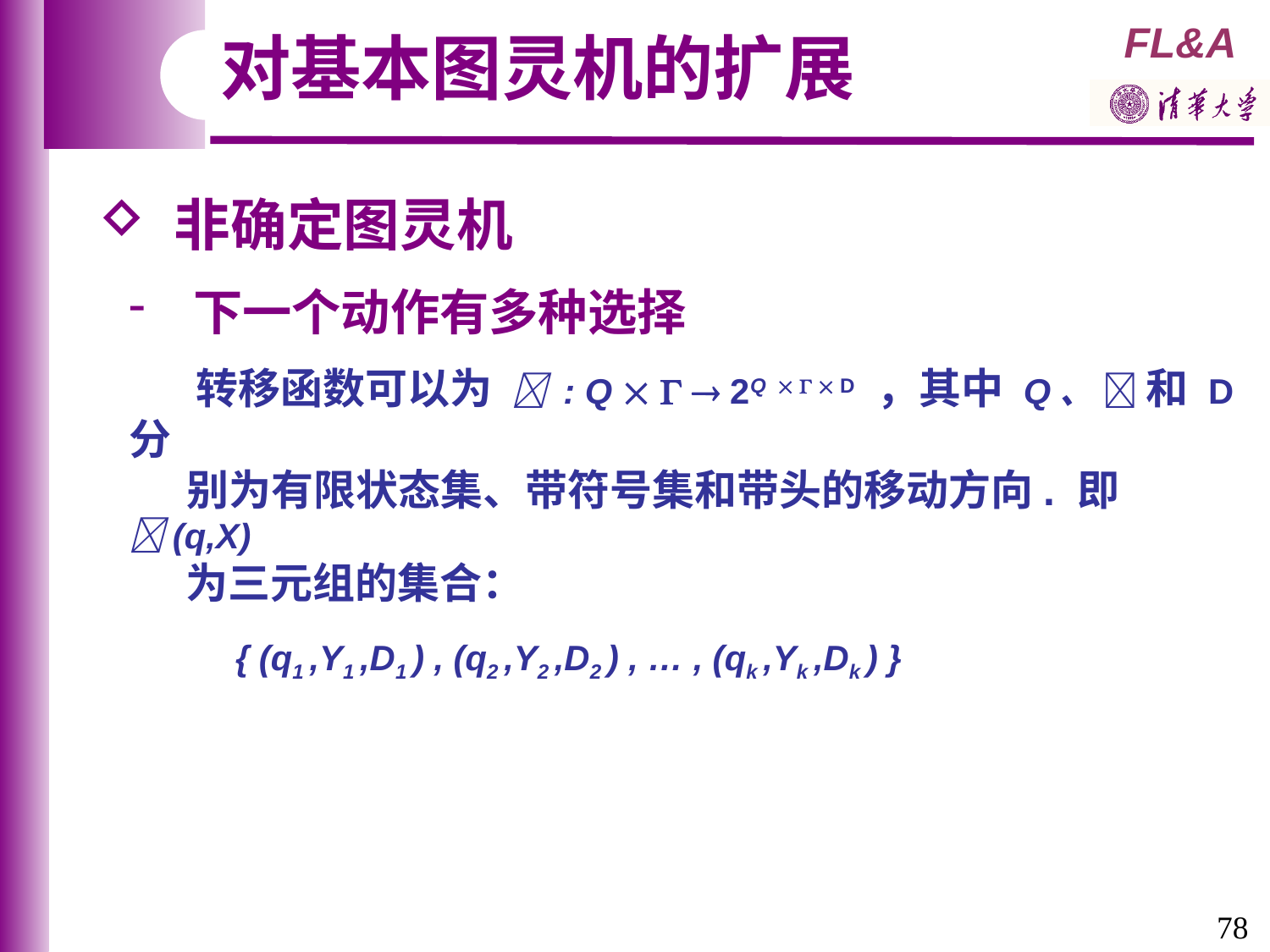

对基本图灵机的扩展
 非确定图灵机
  下一个动作有多种选择

      转移函数可以为  δ : Q × Γ → 2Q  × Γ × D ，其中 Q、 Γ 和 D 分
     别为有限状态集、带符号集和带头的移动方向. 即 δ(q,X)
      为三元组的集合：

         { (q1 ,Y1 ,D1 ) , (q2 ,Y2 ,D2 ) , … , (qk ,Yk ,Dk ) }
78